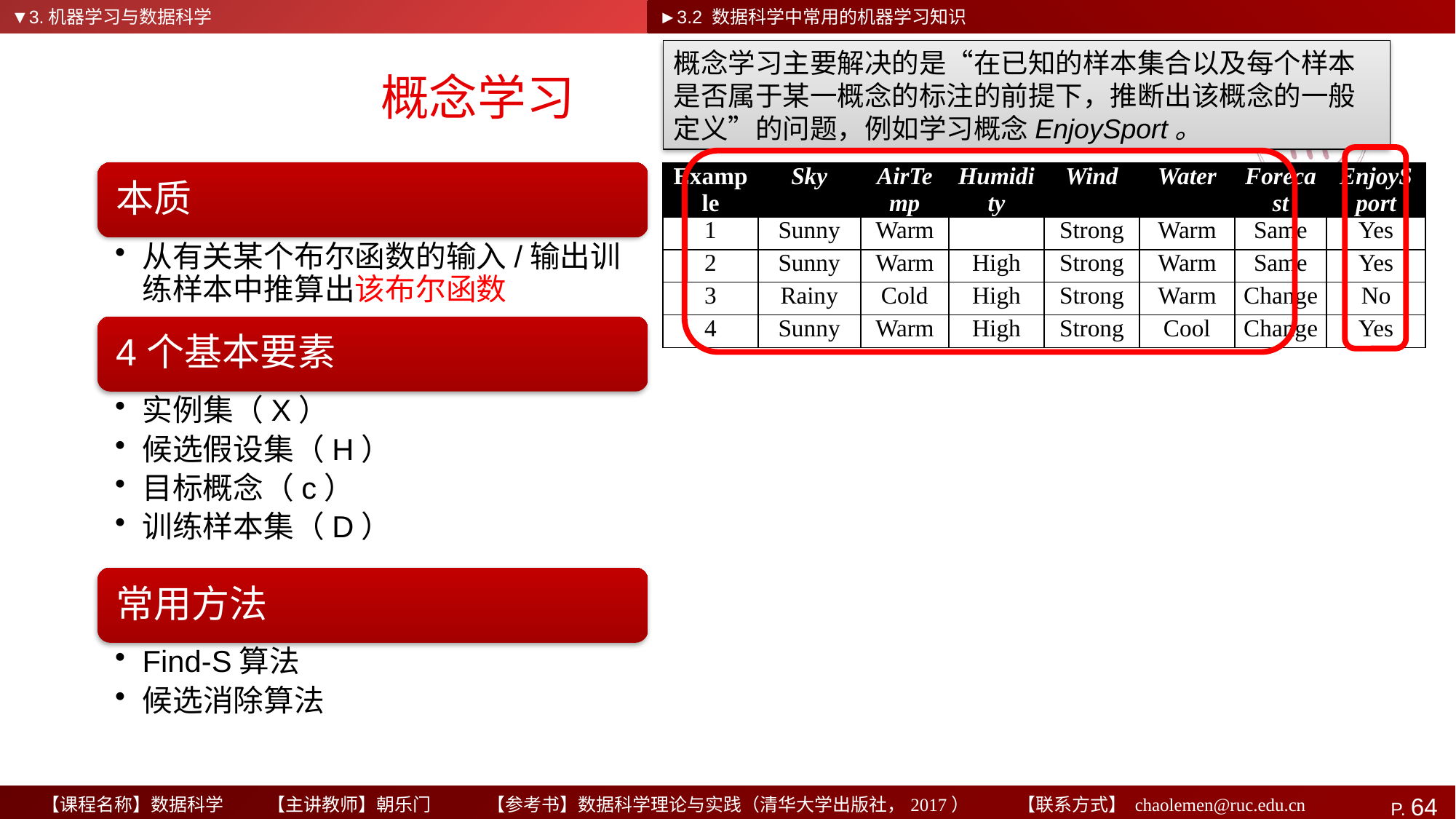

▼3.机器学习与数据科学
►3.2 数据科学中常用的机器学习知识
概念学习主要解决的是“在已知的样本集合以及每个样本是否属于某一概念的标注的前提下，推断出该概念的一般定义”的问题，例如学习概念EnjoySport。
# 概念学习

本质
从有关某个布尔函数的输入/输出训练样本中推算出该布尔函数
4个基本要素
实例集（X）
候选假设集（H）
目标概念（c）
训练样本集（D）
常用方法
Find-S算法
候选消除算法
| Example | Sky | AirTemp | Humidity | Wind | Water | Forecast | EnjoySport |
| --- | --- | --- | --- | --- | --- | --- | --- |
| 1 | Sunny | Warm |  | Strong | Warm | Same | Yes |
| 2 | Sunny | Warm | High | Strong | Warm | Same | Yes |
| 3 | Rainy | Cold | High | Strong | Warm | Change | No |
| 4 | Sunny | Warm | High | Strong | Cool | Change | Yes |